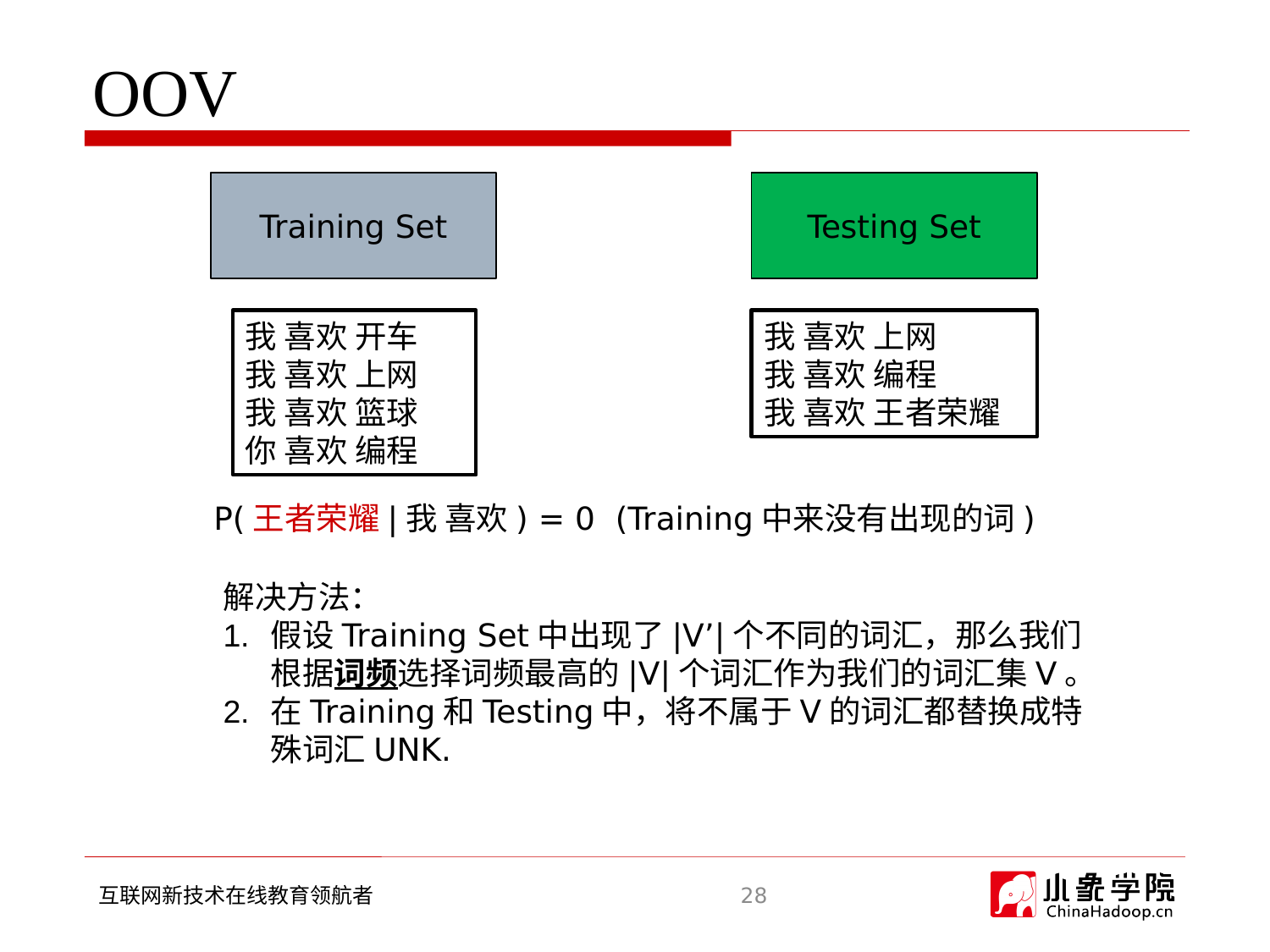

# OOV
Training Set
Testing Set
我 喜欢 开车
我 喜欢 上网
我 喜欢 篮球
你 喜欢 编程
我 喜欢 上网
我 喜欢 编程
我 喜欢 王者荣耀
P(王者荣耀|我 喜欢) = 0  (Training中来没有出现的词)
解决方法：
假设Training Set中出现了|V’|个不同的词汇，那么我们根据词频选择词频最高的|V|个词汇作为我们的词汇集V。
在Training和Testing中，将不属于V的词汇都替换成特殊词汇UNK.
28